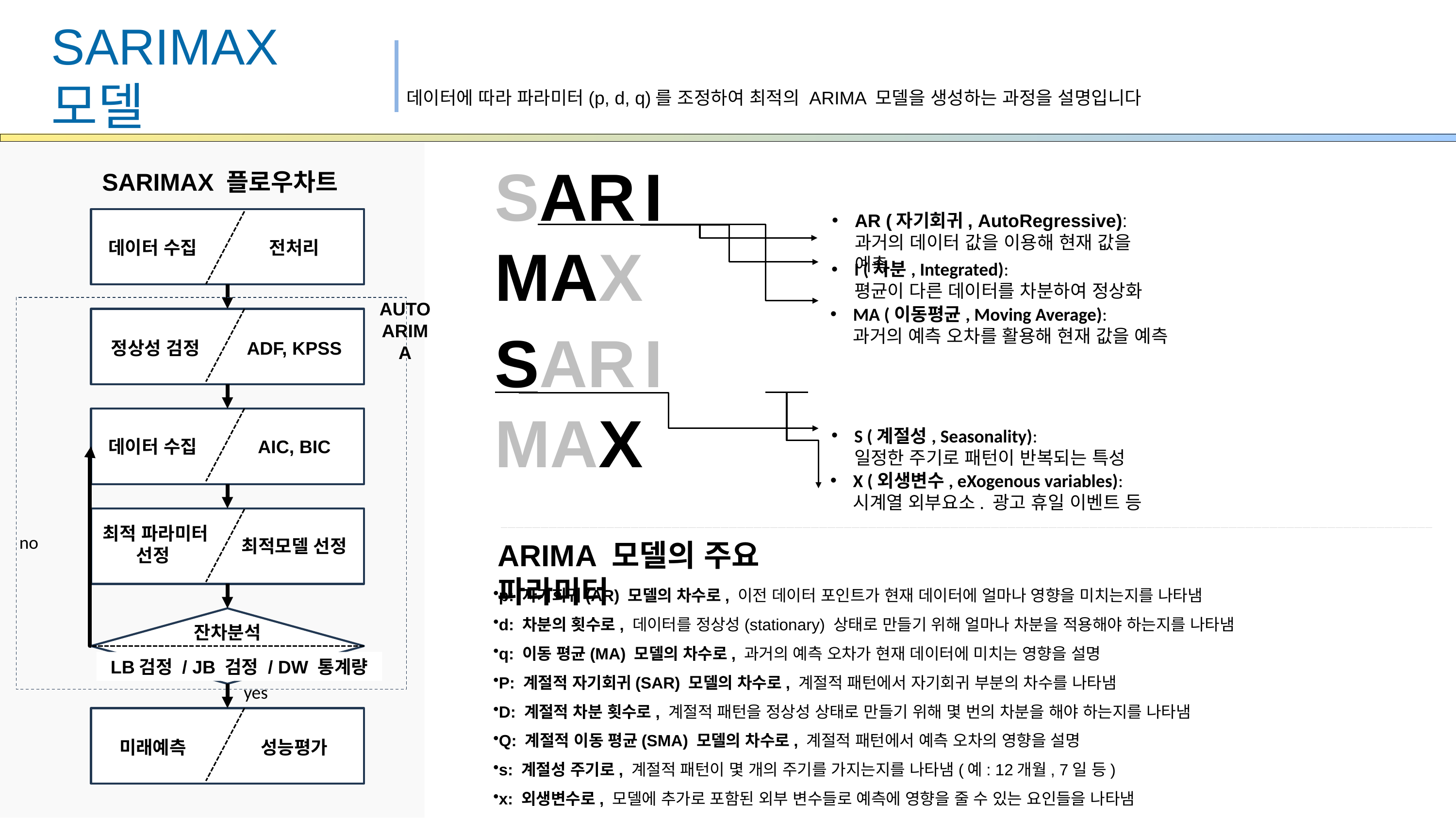

SARIMAX 모델
데이터에 따라 파라미터(p, d, q)를 조정하여 최적의 ARIMA 모델을 생성하는 과정을 설명입니다

SAR I MAX
SARIMAX 플로우차트
AR (자기회귀, AutoRegressive):
과거의 데이터 값을 이용해 현재 값을 예측

데이터 수집
전처리
I (차분, Integrated):
평균이 다른 데이터를 차분하여 정상화
AUTO
ARIMA

MA (이동평균, Moving Average):
과거의 예측 오차를 활용해 현재 값을 예측
SAR I MAX
정상성 검정
ADF, KPSS
S (계절성, Seasonality):
일정한 주기로 패턴이 반복되는 특성
데이터 수집
AIC, BIC
X (외생변수, eXogenous variables):
시계열 외부요소. 광고 휴일 이벤트 등
최적 파라미터 선정
no
최적모델 선정
ARIMA 모델의 주요 파라미터
p: 자기회귀(AR) 모델의 차수로, 이전 데이터 포인트가 현재 데이터에 얼마나 영향을 미치는지를 나타냄
d: 차분의 횟수로, 데이터를 정상성(stationary) 상태로 만들기 위해 얼마나 차분을 적용해야 하는지를 나타냄
q: 이동 평균(MA) 모델의 차수로, 과거의 예측 오차가 현재 데이터에 미치는 영향을 설명
P: 계절적 자기회귀(SAR) 모델의 차수로, 계절적 패턴에서 자기회귀 부분의 차수를 나타냄
D: 계절적 차분 횟수로, 계절적 패턴을 정상성 상태로 만들기 위해 몇 번의 차분을 해야 하는지를 나타냄
Q: 계절적 이동 평균(SMA) 모델의 차수로, 계절적 패턴에서 예측 오차의 영향을 설명
s: 계절성 주기로, 계절적 패턴이 몇 개의 주기를 가지는지를 나타냄(예: 12개월, 7일 등)
x: 외생변수로, 모델에 추가로 포함된 외부 변수들로 예측에 영향을 줄 수 있는 요인들을 나타냄
잔차분석
LB검정 / JB 검정 / DW 통계량
yes
미래예측
성능평가